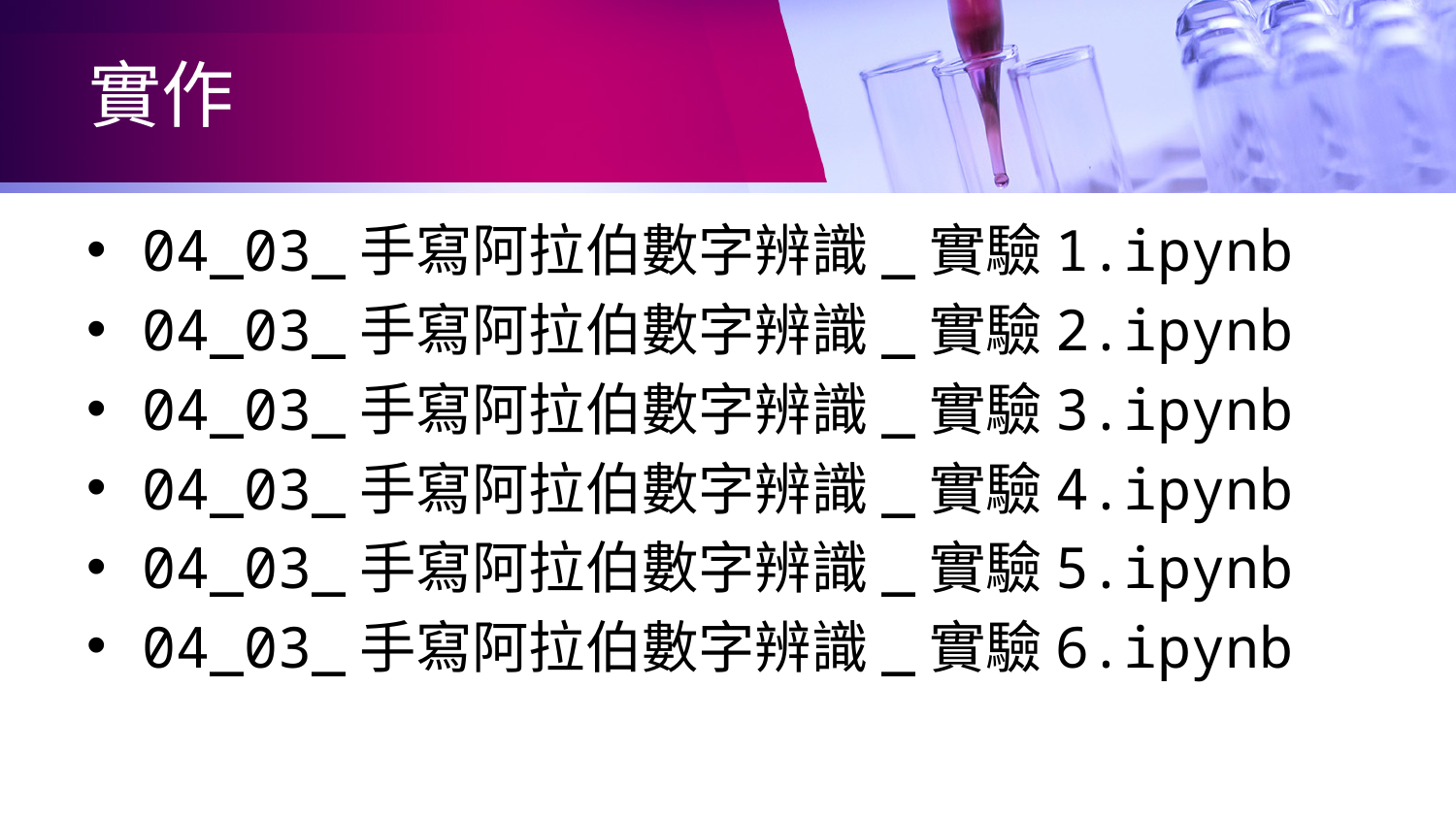

# 實作
04_03_手寫阿拉伯數字辨識_實驗1.ipynb
04_03_手寫阿拉伯數字辨識_實驗2.ipynb
04_03_手寫阿拉伯數字辨識_實驗3.ipynb
04_03_手寫阿拉伯數字辨識_實驗4.ipynb
04_03_手寫阿拉伯數字辨識_實驗5.ipynb
04_03_手寫阿拉伯數字辨識_實驗6.ipynb